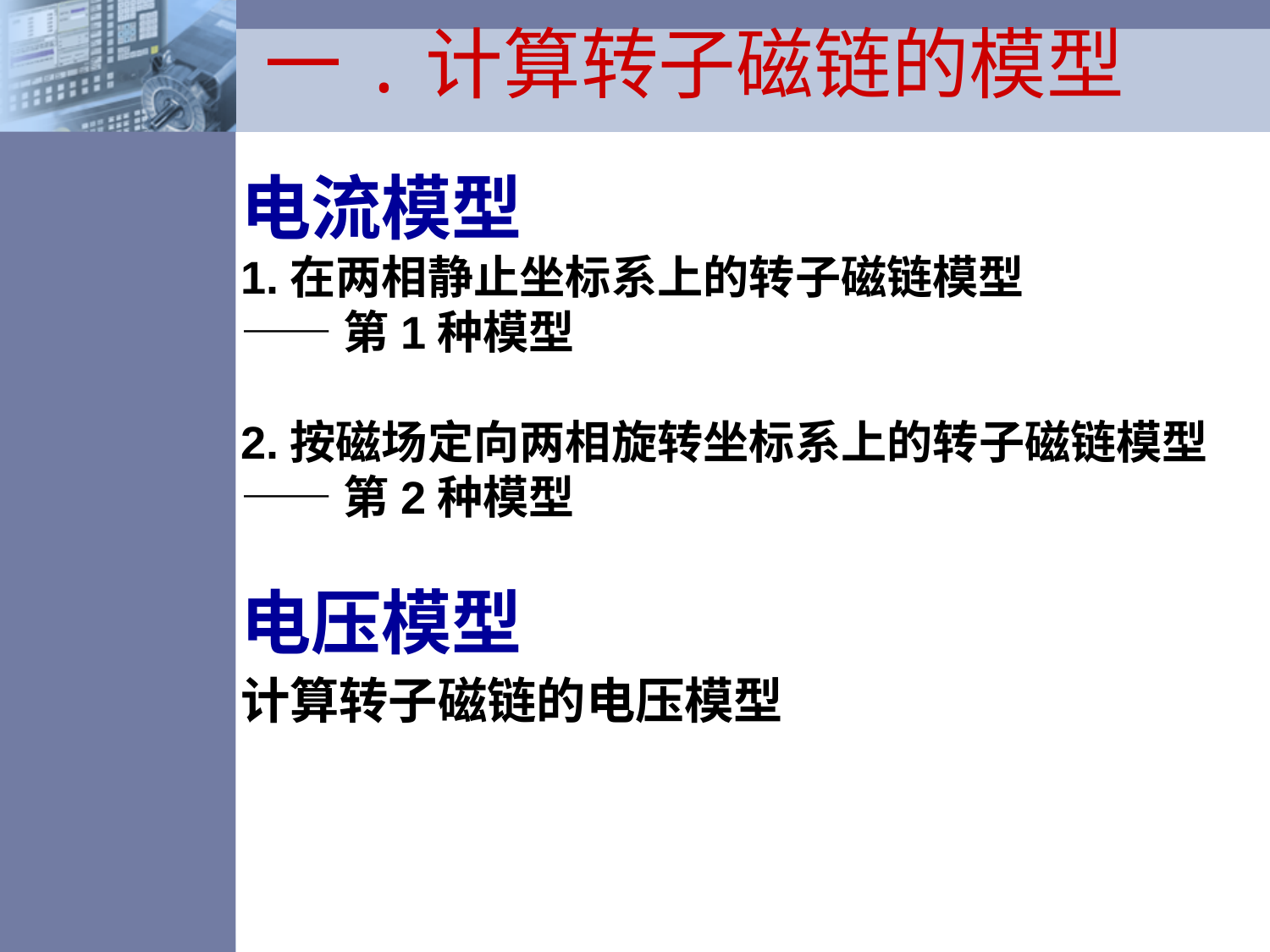

# 一.计算转子磁链的模型
电流模型
1.在两相静止坐标系上的转子磁链模型
——第1种模型

2.按磁场定向两相旋转坐标系上的转子磁链模型
——第2种模型

电压模型
计算转子磁链的电压模型